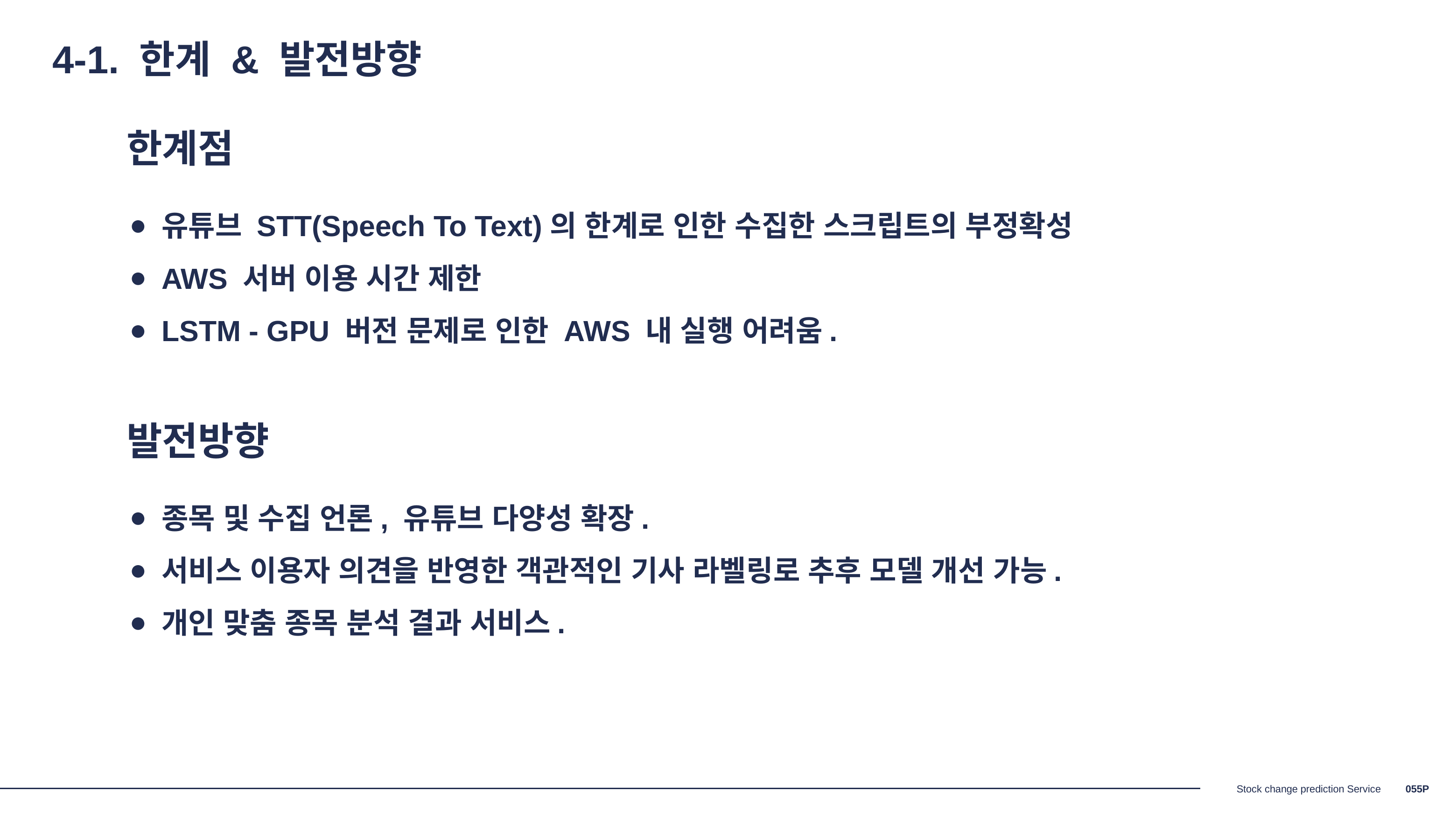

4-1. 한계 & 발전방향
한계점
유튜브 STT(Speech To Text)의 한계로 인한 수집한 스크립트의 부정확성
AWS 서버 이용 시간 제한
LSTM - GPU 버전 문제로 인한 AWS 내 실행 어려움.

발전방향
종목 및 수집 언론, 유튜브 다양성 확장.
서비스 이용자 의견을 반영한 객관적인 기사 라벨링로 추후 모델 개선 가능.
개인 맞춤 종목 분석 결과 서비스.
055P
Stock change prediction Service